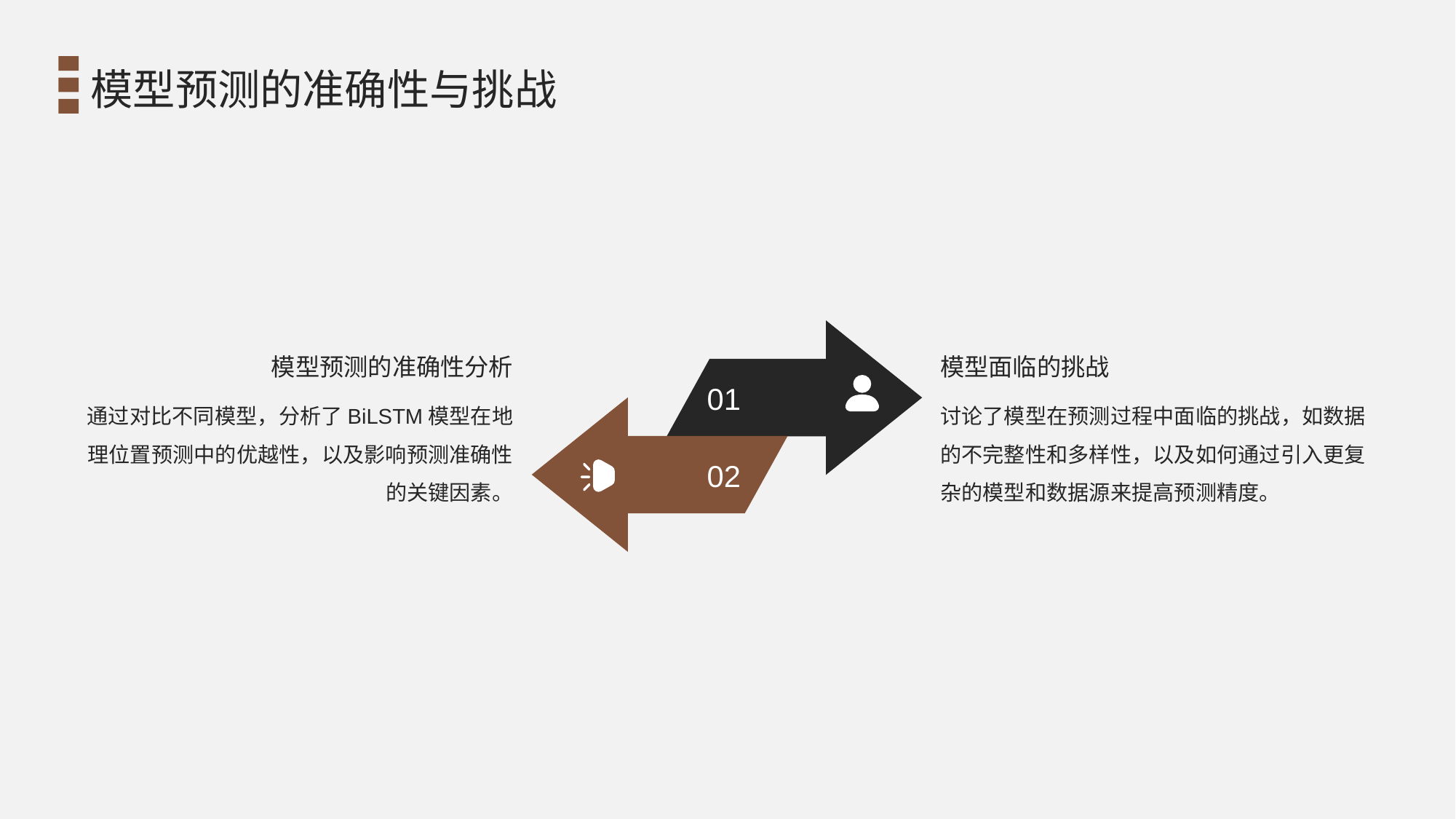

模型预测的准确性与挑战

模型预测的准确性分析
模型面临的挑战

01

通过对比不同模型，分析了BiLSTM模型在地理位置预测中的优越性，以及影响预测准确性的关键因素。
讨论了模型在预测过程中面临的挑战，如数据的不完整性和多样性，以及如何通过引入更复杂的模型和数据源来提高预测精度。

02